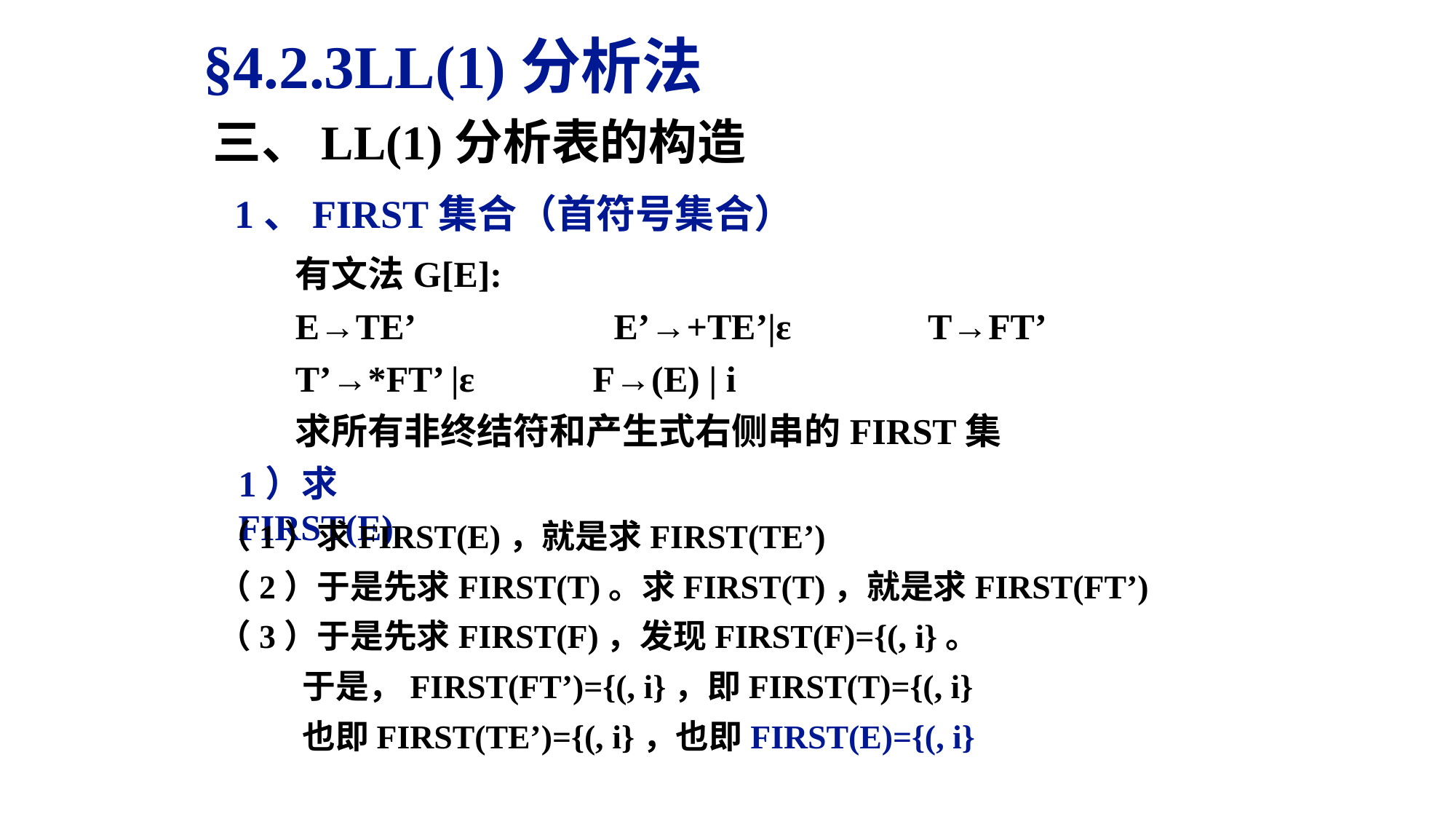

§4.2.3LL(1)分析法
三、LL(1)分析表的构造
1、FIRST集合（首符号集合）
有文法G[E]:
E→TE’                      E’→+TE’|ε               T→FT’
T’→*FT’ |ε             F→(E) | i
求所有非终结符和产生式右侧串的FIRST集
1）求FIRST(E)
（1）求FIRST(E)，就是求FIRST(TE’)
（2）于是先求FIRST(T)。求FIRST(T)，就是求FIRST(FT’)
（3）于是先求FIRST(F)，发现FIRST(F)={(, i}。
          于是，FIRST(FT’)={(, i}，即FIRST(T)={(, i}
          也即FIRST(TE’)={(, i}，也即FIRST(E)={(, i}